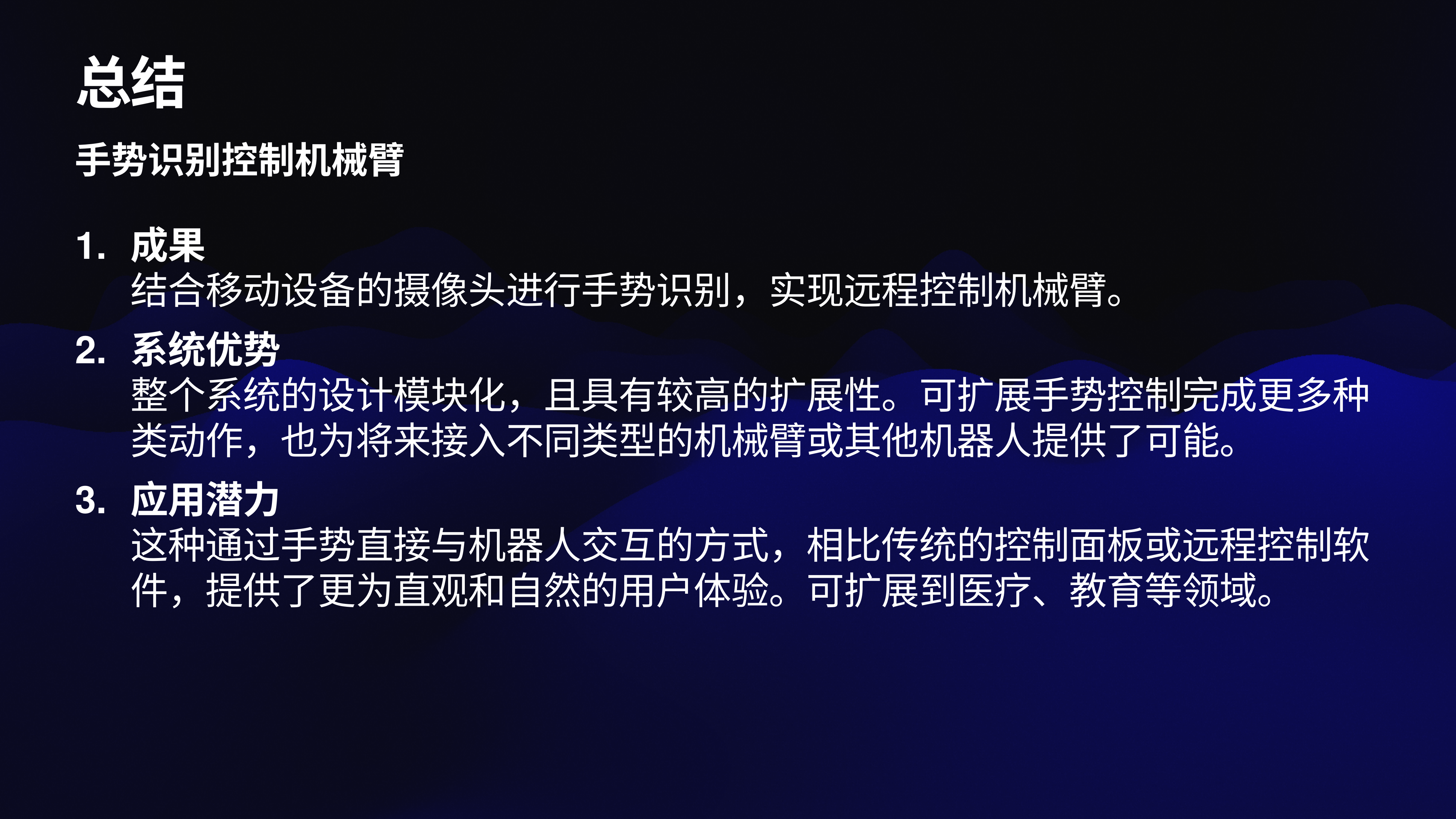

# 总结
手势识别控制机械臂
成果
结合移动设备的摄像头进行手势识别，实现远程控制机械臂。
系统优势
整个系统的设计模块化，且具有较高的扩展性。可扩展手势控制完成更多种类动作，也为将来接入不同类型的机械臂或其他机器人提供了可能。
应用潜力
这种通过手势直接与机器人交互的方式，相比传统的控制面板或远程控制软件，提供了更为直观和自然的用户体验。可扩展到医疗、教育等领域。